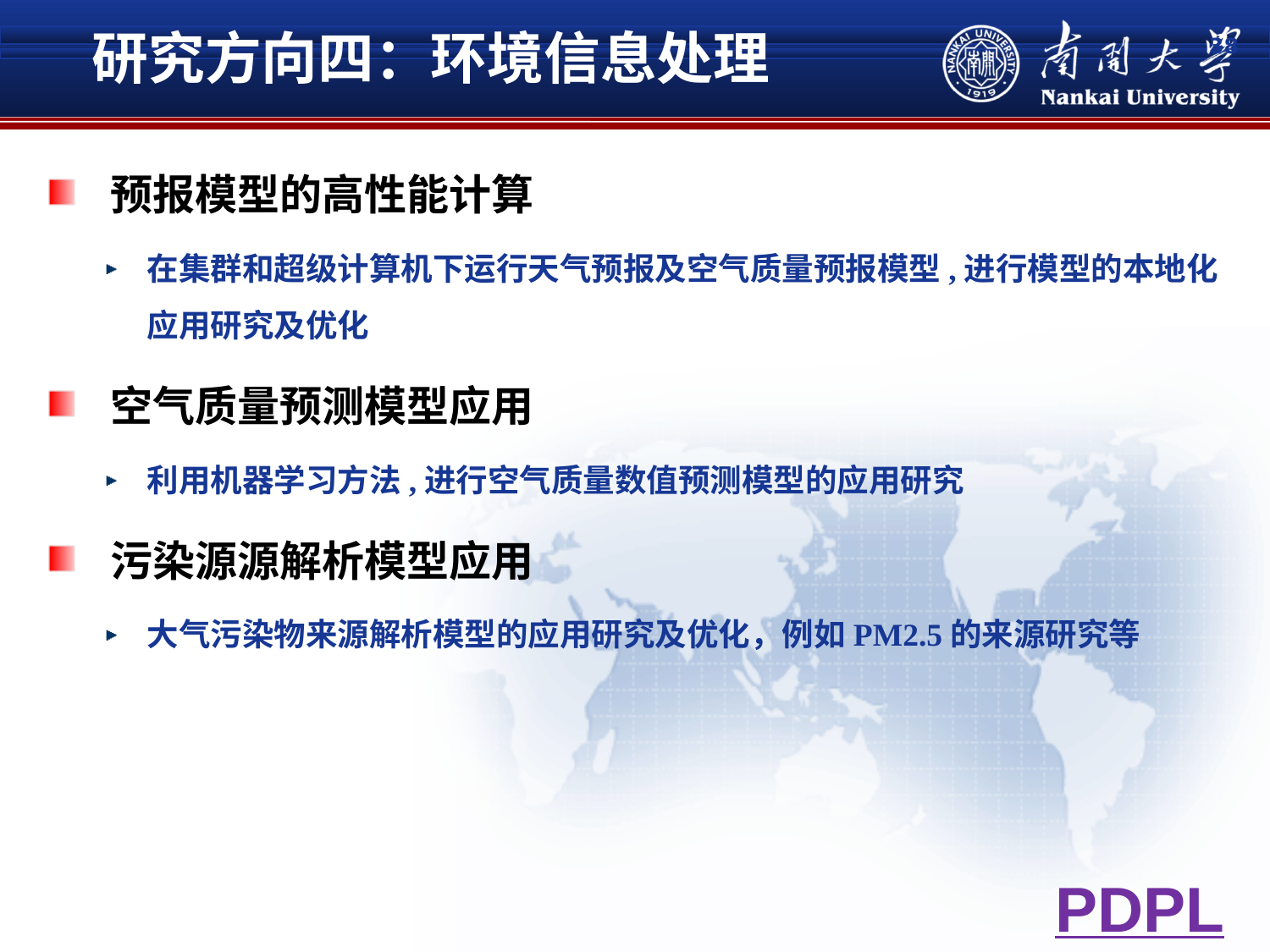

研究方向四：环境信息处理
38
预报模型的高性能计算
在集群和超级计算机下运行天气预报及空气质量预报模型,进行模型的本地化应用研究及优化
空气质量预测模型应用
利用机器学习方法,进行空气质量数值预测模型的应用研究
污染源源解析模型应用
大气污染物来源解析模型的应用研究及优化，例如PM2.5的来源研究等

PDPL